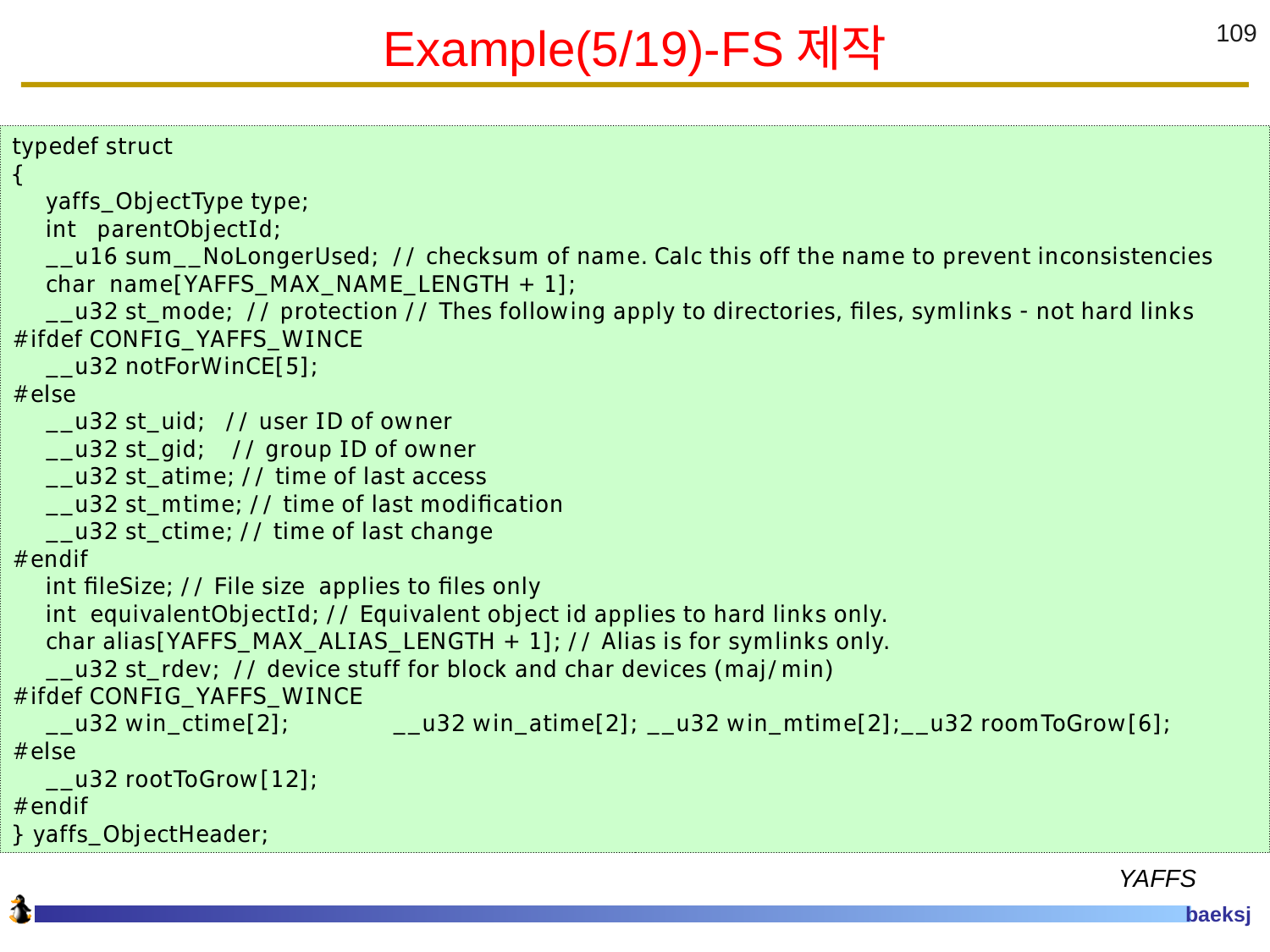

# Example(5/19)-FS제작
109

typedef struct
{
     yaffs_ObjectType type;
     int   parentObjectId;
     __u16 sum__NoLongerUsed;	// checksum of name. Calc this off the name to prevent inconsistencies
     char  name[YAFFS_MAX_NAME_LENGTH + 1];
     __u32 st_mode;  // protection // Thes following apply to directories, files, symlinks - not hard links
#ifdef CONFIG_YAFFS_WINCE
     __u32 notForWinCE[5];
#else
     __u32 st_uid;   // user ID of owner
     __u32 st_gid;    // group ID of owner
     __u32 st_atime; // time of last access
     __u32 st_mtime; // time of last modification
     __u32 st_ctime; // time of last change
#endif
     int fileSize; // File size  applies to files only
     int  equivalentObjectId; // Equivalent object id applies to hard links only.
     char alias[YAFFS_MAX_ALIAS_LENGTH + 1]; // Alias is for symlinks only.
     __u32 st_rdev;  // device stuff for block and char devices (maj/min)
#ifdef CONFIG_YAFFS_WINCE
     __u32 win_ctime[2];	__u32 win_atime[2];	__u32 win_mtime[2];	__u32 roomToGrow[6];
#else
     __u32 rootToGrow[12];
#endif
} yaffs_ObjectHeader;
YAFFS